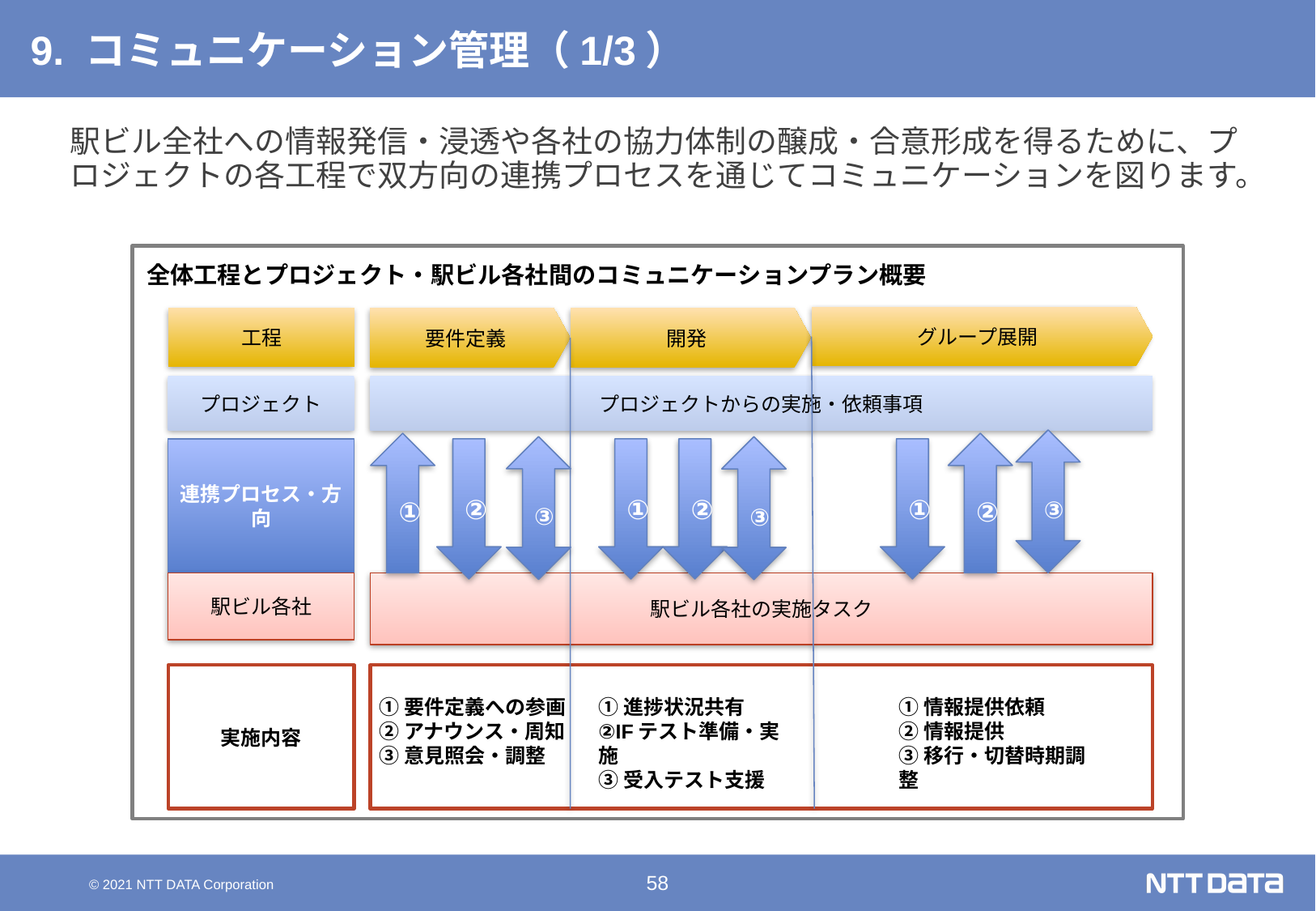

# 9. コミュニケーション管理（1/3）
駅ビル全社への情報発信・浸透や各社の協力体制の醸成・合意形成を得るために、プロジェクトの各工程で双方向の連携プロセスを通じてコミュニケーションを図ります。
全体工程とプロジェクト・駅ビル各社間のコミュニケーションプラン概要
グループ展開
工程
要件定義
開発
プロジェクト
プロジェクトからの実施・依頼事項

③
①
②

③

③
連携プロセス・方向

②

①

②

①
駅ビル各社
駅ビル各社の実施タスク
実施内容

①要件定義への参画
②アナウンス・周知
③意見照会・調整
①進捗状況共有
②IFテスト準備・実施
③受入テスト支援
①情報提供依頼
②情報提供
③移行・切替時期調整